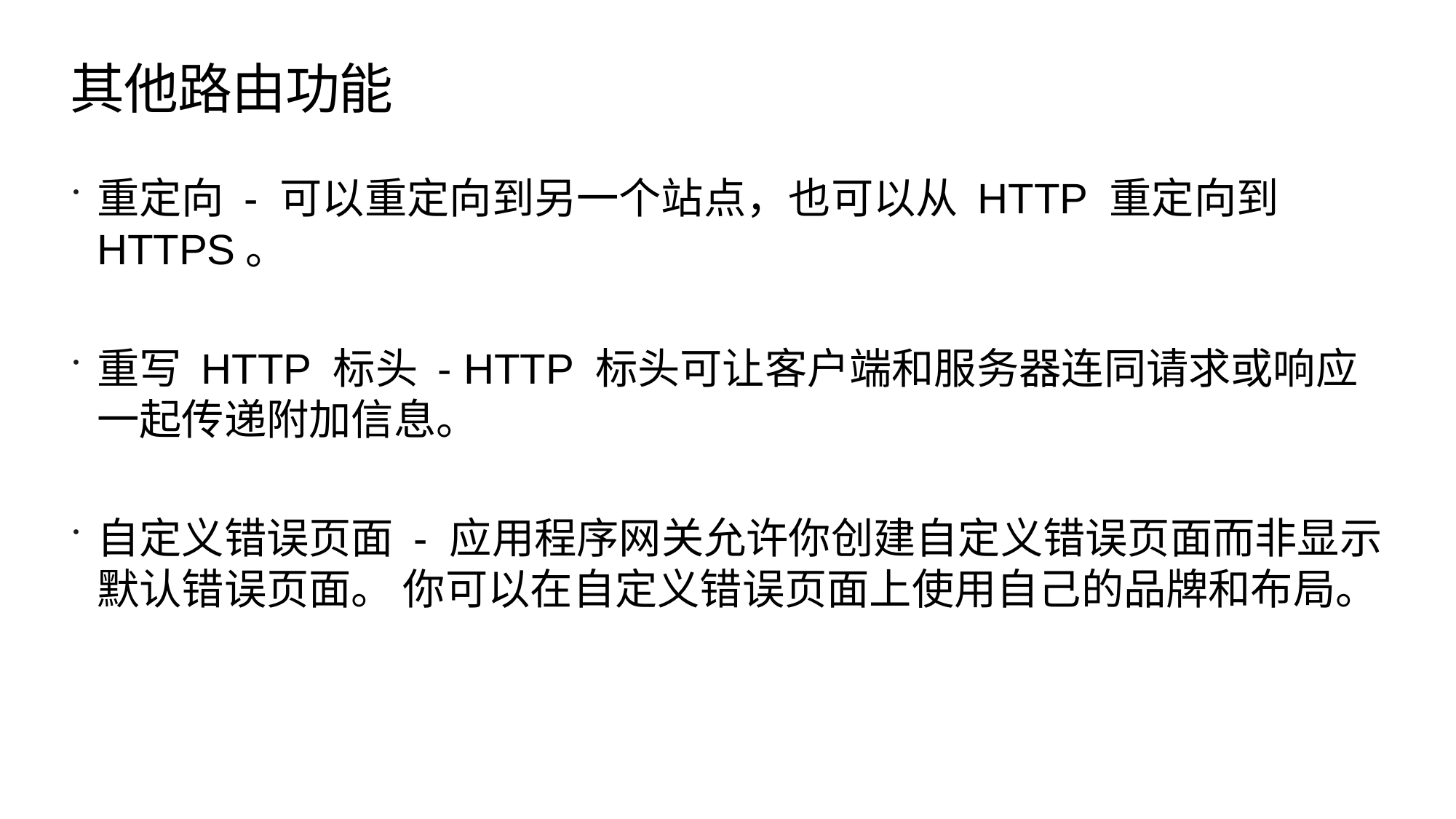

# 其他路由功能
重定向 - 可以重定向到另一个站点，也可以从 HTTP 重定向到 HTTPS。

重写 HTTP 标头 - HTTP 标头可让客户端和服务器连同请求或响应一起传递附加信息。

自定义错误页面 - 应用程序网关允许你创建自定义错误页面而非显示默认错误页面。 你可以在自定义错误页面上使用自己的品牌和布局。